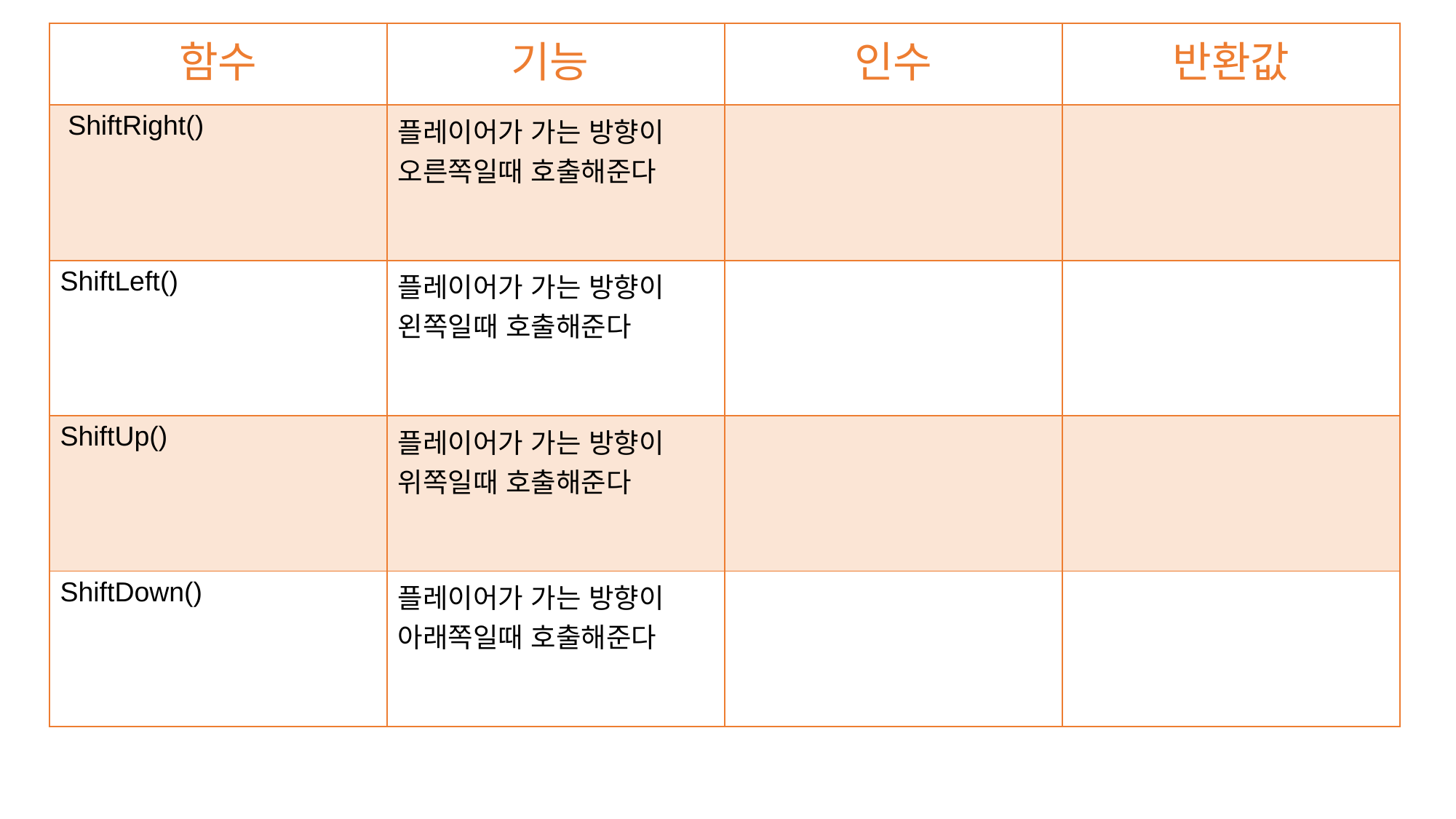

| 함수 | 기능 | 인수 | 반환값 |
| --- | --- | --- | --- |
| ShiftRight() | 플레이어가 가는 방향이 오른쪽일때 호출해준다 |  |  |
| ShiftLeft() | 플레이어가 가는 방향이 왼쪽일때 호출해준다 |  |  |
| ShiftUp() | 플레이어가 가는 방향이 위쪽일때 호출해준다 |  |  |
| ShiftDown() | 플레이어가 가는 방향이 아래쪽일때 호출해준다 |  |  |